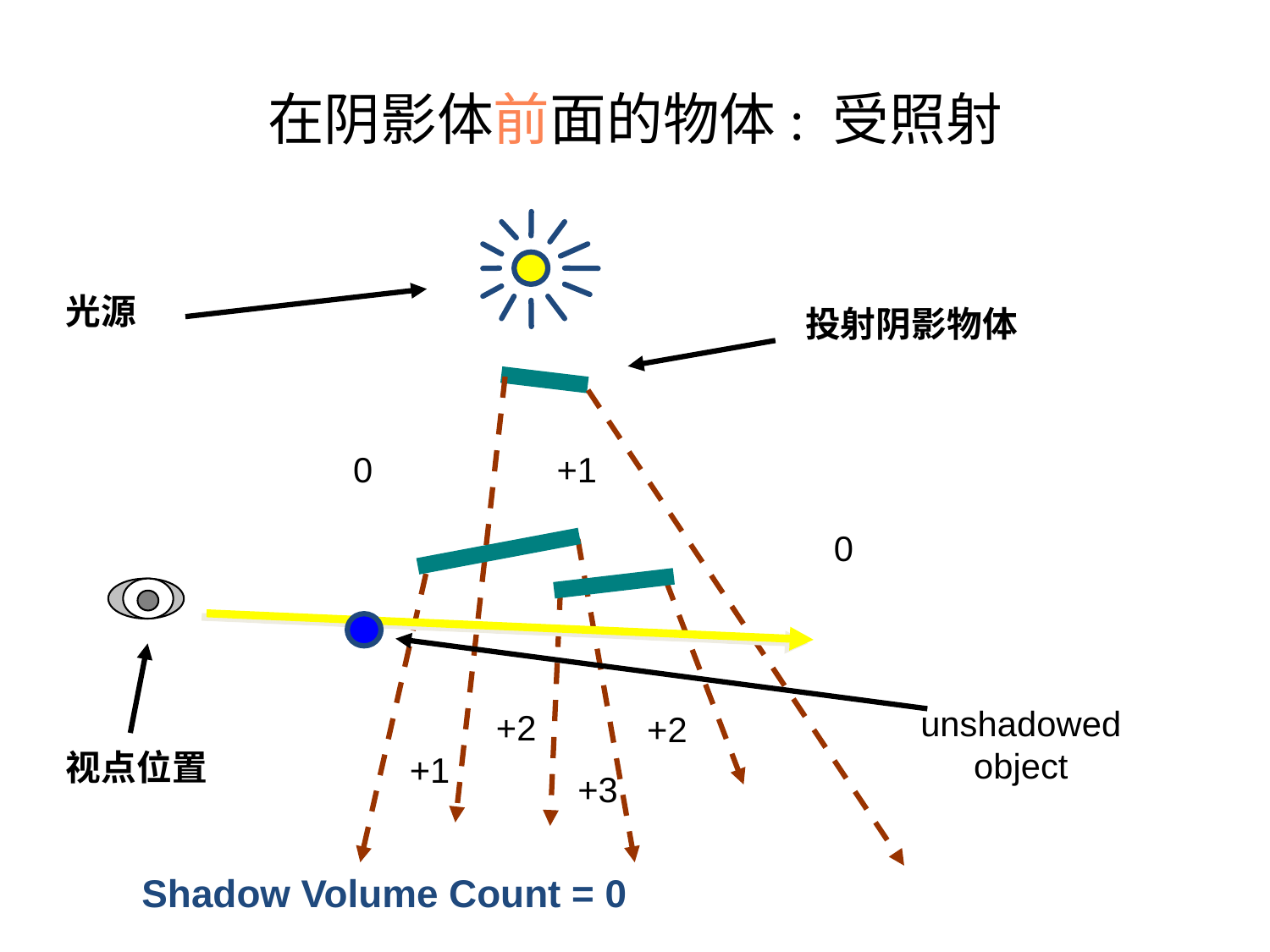

# 在阴影体前面的物体: 受照射

光源

投射阴影物体

0
+1

0

unshadowed
object
+2
+2

视点位置
+1

+3
Shadow Volume Count = 0